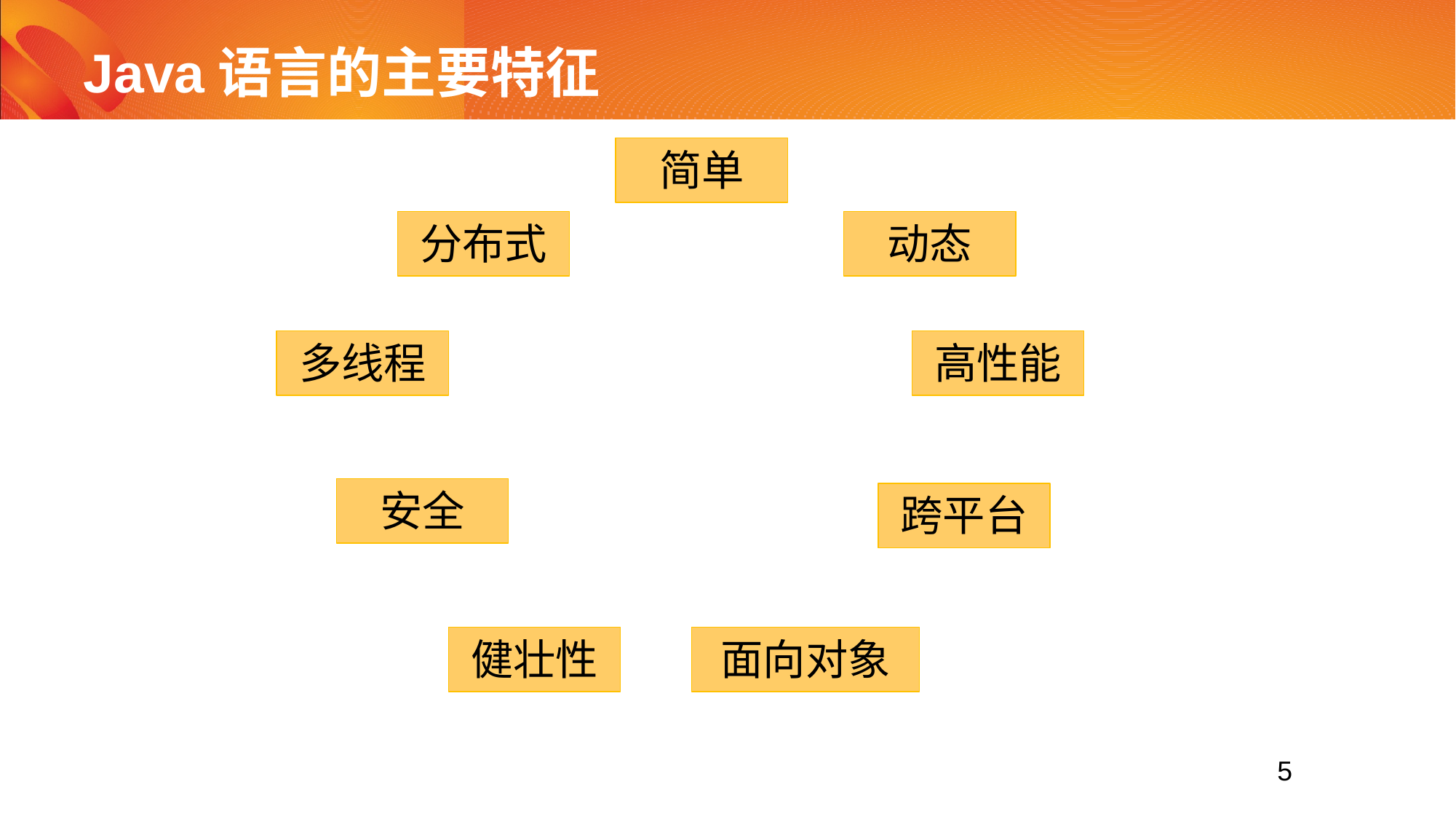

# Java语言的主要特征
简单

分布式
动态
多线程
高性能
安全
跨平台
健壮性
面向对象